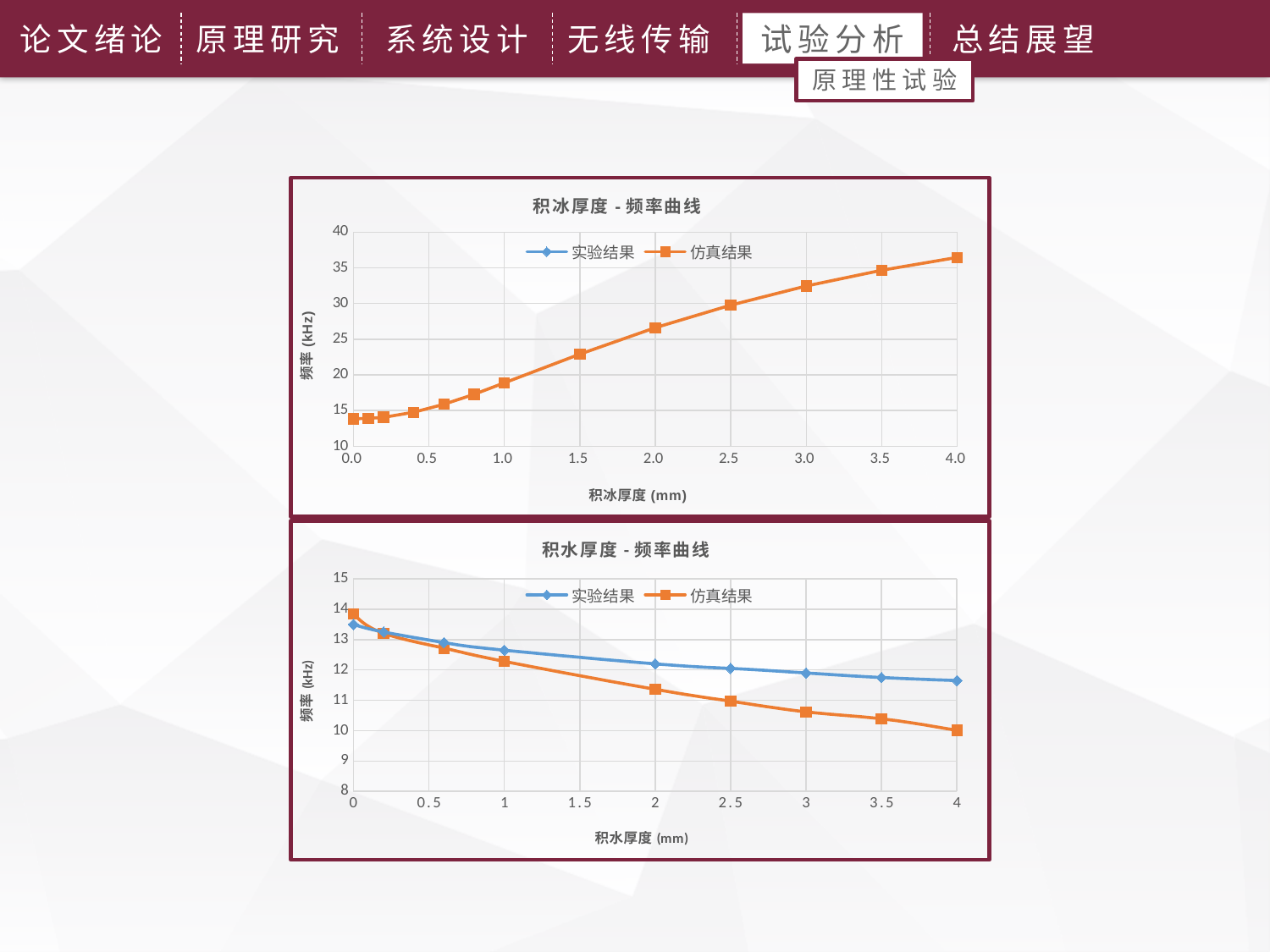

论文绪论
原理研究
系统设计
无线传输
试验分析
总结展望
原理性试验

### Chart: 积冰厚度-频率曲线

| Category |  |  |
|---|---|---|

### Chart: 积水厚度-频率曲线

| Category |  |  |
|---|---|---|